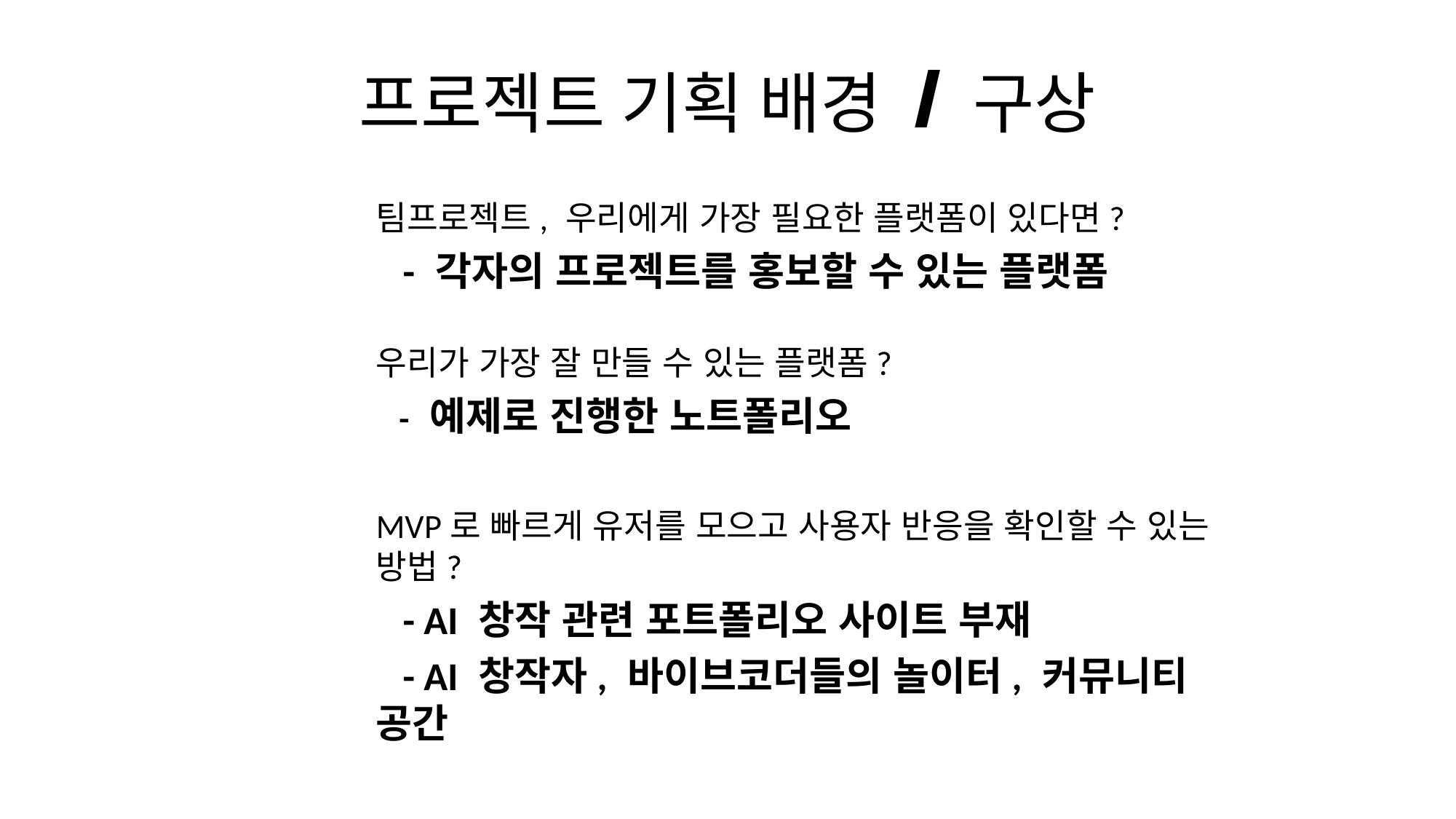

# 프로젝트 기획 배경 / 구상
팀프로젝트, 우리에게 가장 필요한 플랫폼이 있다면?
   - 각자의 프로젝트를 홍보할 수 있는 플랫폼
우리가 가장 잘 만들 수 있는 플랫폼?
   - 예제로 진행한 노트폴리오

MVP로 빠르게 유저를 모으고 사용자 반응을 확인할 수 있는 방법?
   - AI 창작 관련 포트폴리오 사이트 부재
   - AI 창작자, 바이브코더들의 놀이터, 커뮤니티 공간